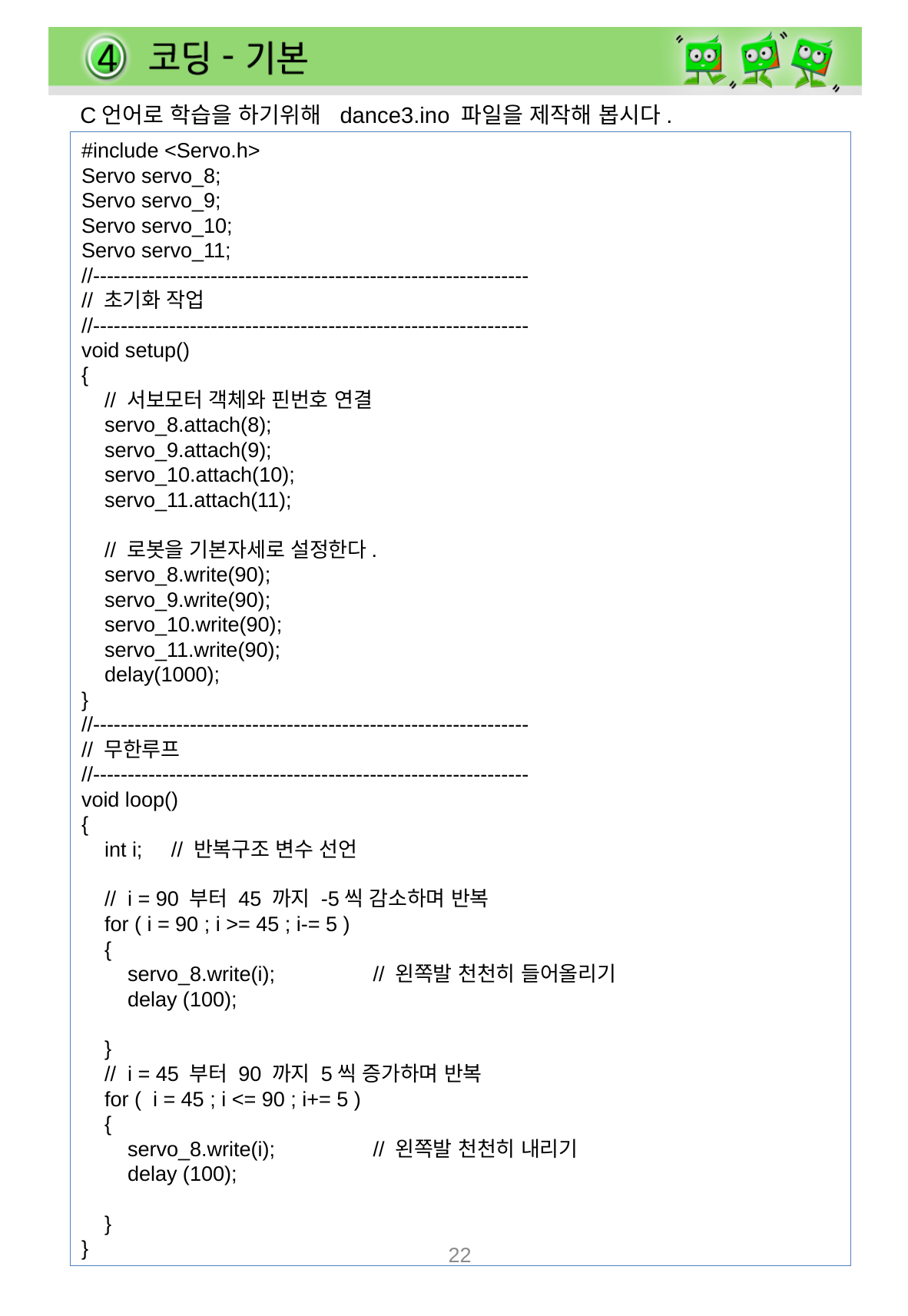

C언어로 학습을 하기위해  dance3.ino 파일을 제작해 봅시다.
#include <Servo.h>
Servo servo_8;
Servo servo_9;
Servo servo_10;
Servo servo_11;
//---------------------------------------------------------------
// 초기화 작업
//---------------------------------------------------------------
void setup()
{
    // 서보모터 객체와 핀번호 연결
    servo_8.attach(8);
    servo_9.attach(9);
    servo_10.attach(10);
    servo_11.attach(11);

    // 로봇을 기본자세로 설정한다.
    servo_8.write(90);
    servo_9.write(90);
    servo_10.write(90);
    servo_11.write(90);
    delay(1000);
}
//---------------------------------------------------------------
// 무한루프
//---------------------------------------------------------------
void loop()
{
    int i;     // 반복구조 변수 선언

    //  i = 90 부터 45 까지 -5씩 감소하며 반복
    for ( i = 90 ; i >= 45 ; i-= 5 )
    {
        servo_8.write(i);                 // 왼쪽발 천천히 들어올리기
        delay (100);

    }
    //  i = 45 부터 90 까지 5씩 증가하며 반복
    for (  i = 45 ; i <= 90 ; i+= 5 )
    {
        servo_8.write(i);                 // 왼쪽발 천천히 내리기
        delay (100);

    }
}
22